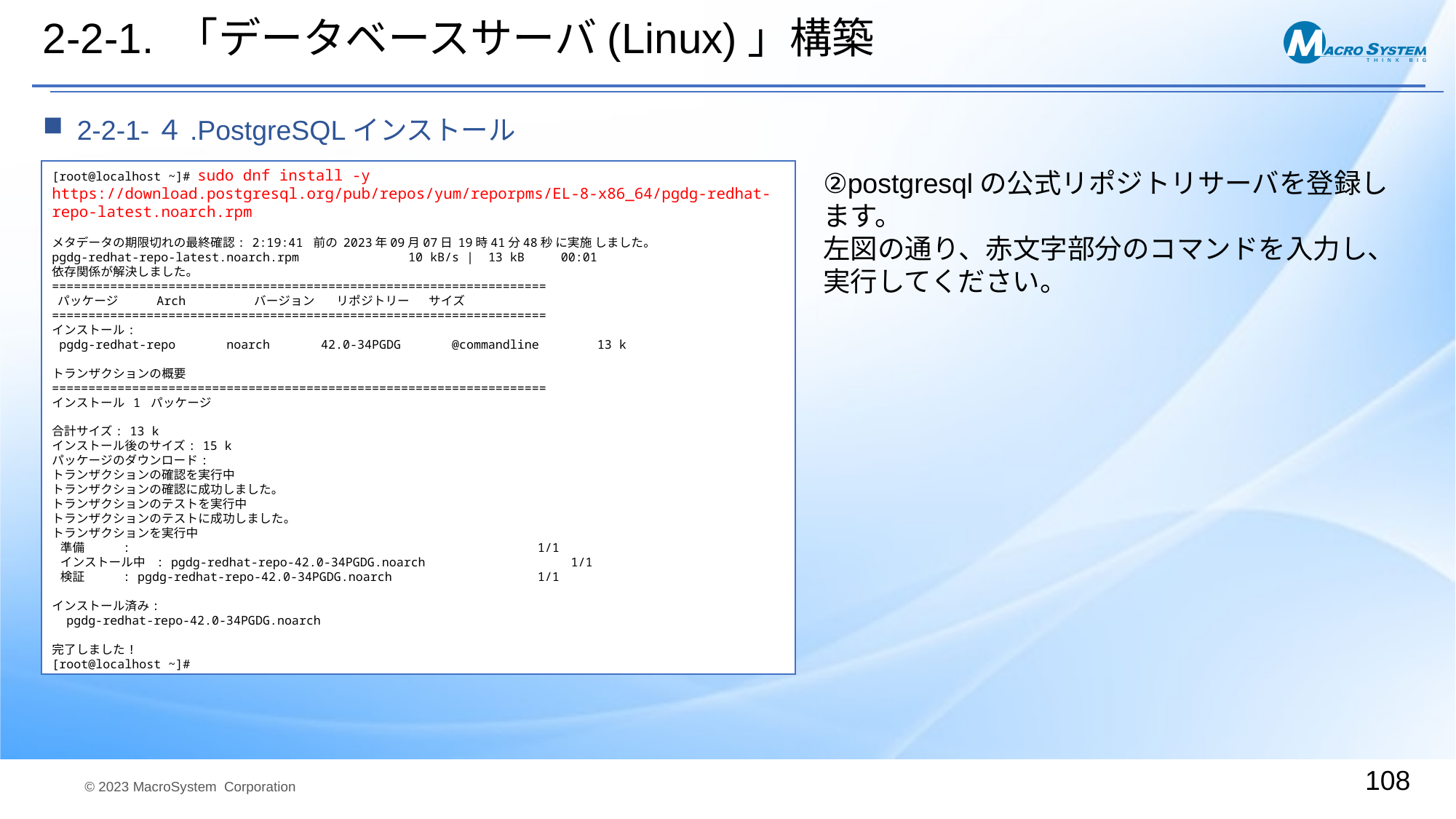

# 2-2-1. 「データベースサーバ(Linux)」構築
2-2-1-４.PostgreSQLインストール
[root@localhost ~]# sudo dnf install -y https://download.postgresql.org/pub/repos/yum/reporpms/EL-8-x86_64/pgdg-redhat-repo-latest.noarch.rpm

メタデータの期限切れの最終確認: 2:19:41 前の 2023年09月07日 19時41分48秒 に実施 しました。
pgdg-redhat-repo-latest.noarch.rpm               10 kB/s |  13 kB     00:01
依存関係が解決しました。
====================================================================
 パッケージ             Arch         バージョン        リポジトリー       サイズ
====================================================================
インストール:
 pgdg-redhat-repo       noarch       42.0-34PGDG       @commandline        13 k

トランザクションの概要
====================================================================
インストール  1 パッケージ

合計サイズ: 13 k
インストール後のサイズ: 15 k
パッケージのダウンロード:
トランザクションの確認を実行中
トランザクションの確認に成功しました。
トランザクションのテストを実行中
トランザクションのテストに成功しました。
トランザクションを実行中
  準備             :                                                        1/1
  インストール中   : pgdg-redhat-repo-42.0-34PGDG.noarch                    1/1
  検証             : pgdg-redhat-repo-42.0-34PGDG.noarch                    1/1

インストール済み:
  pgdg-redhat-repo-42.0-34PGDG.noarch

完了しました!
[root@localhost ~]#
②postgresqlの公式リポジトリサーバを登録します。
左図の通り、赤文字部分のコマンドを入力し、実行してください。